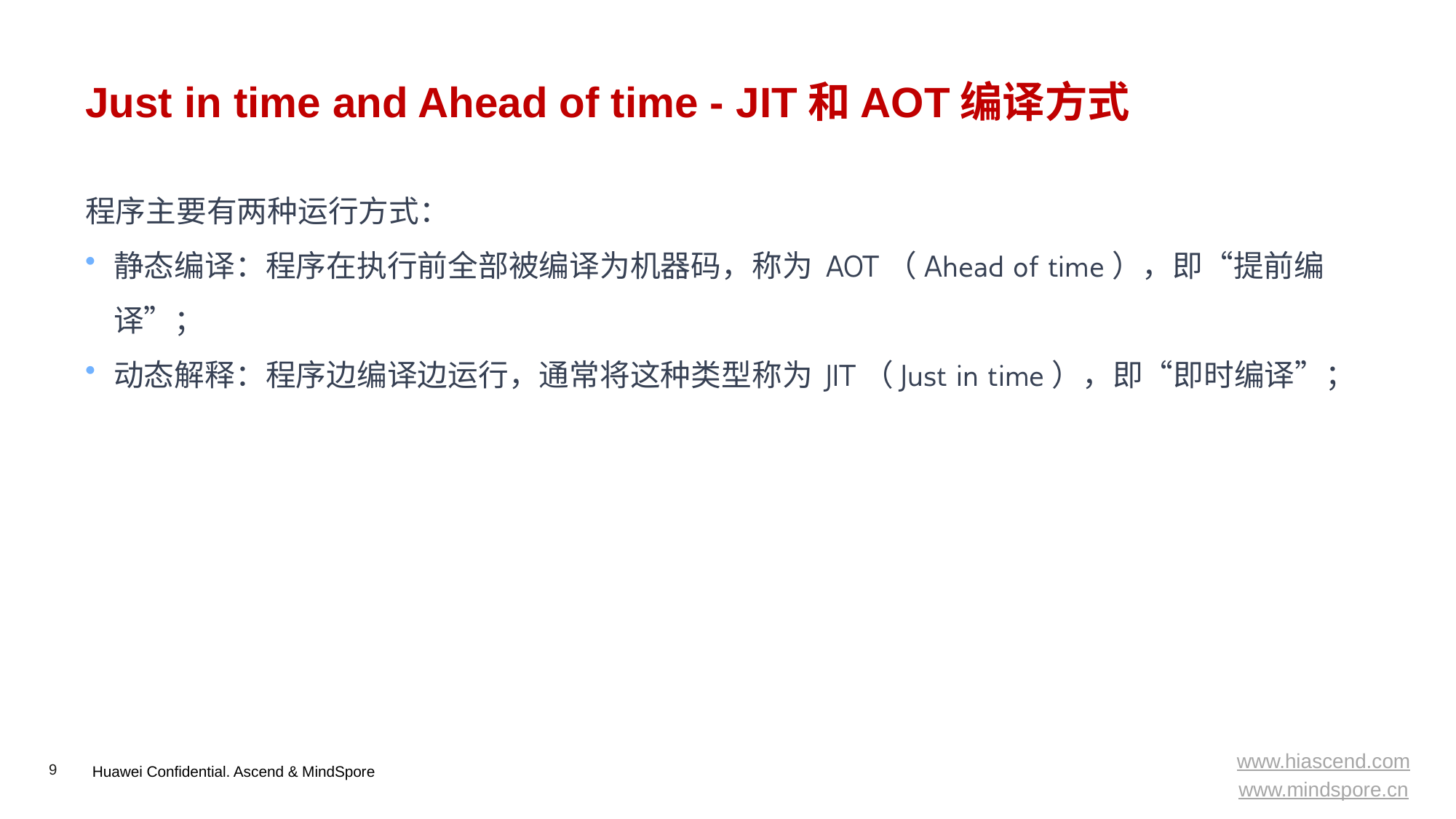

# Just in time and Ahead of time - JIT和AOT编译方式
程序主要有两种运行方式：
静态编译：程序在执行前全部被编译为机器码，称为 AOT（Ahead of time），即“提前编译”；
动态解释：程序边编译边运行，通常将这种类型称为 JIT（Just in time），即“即时编译”；